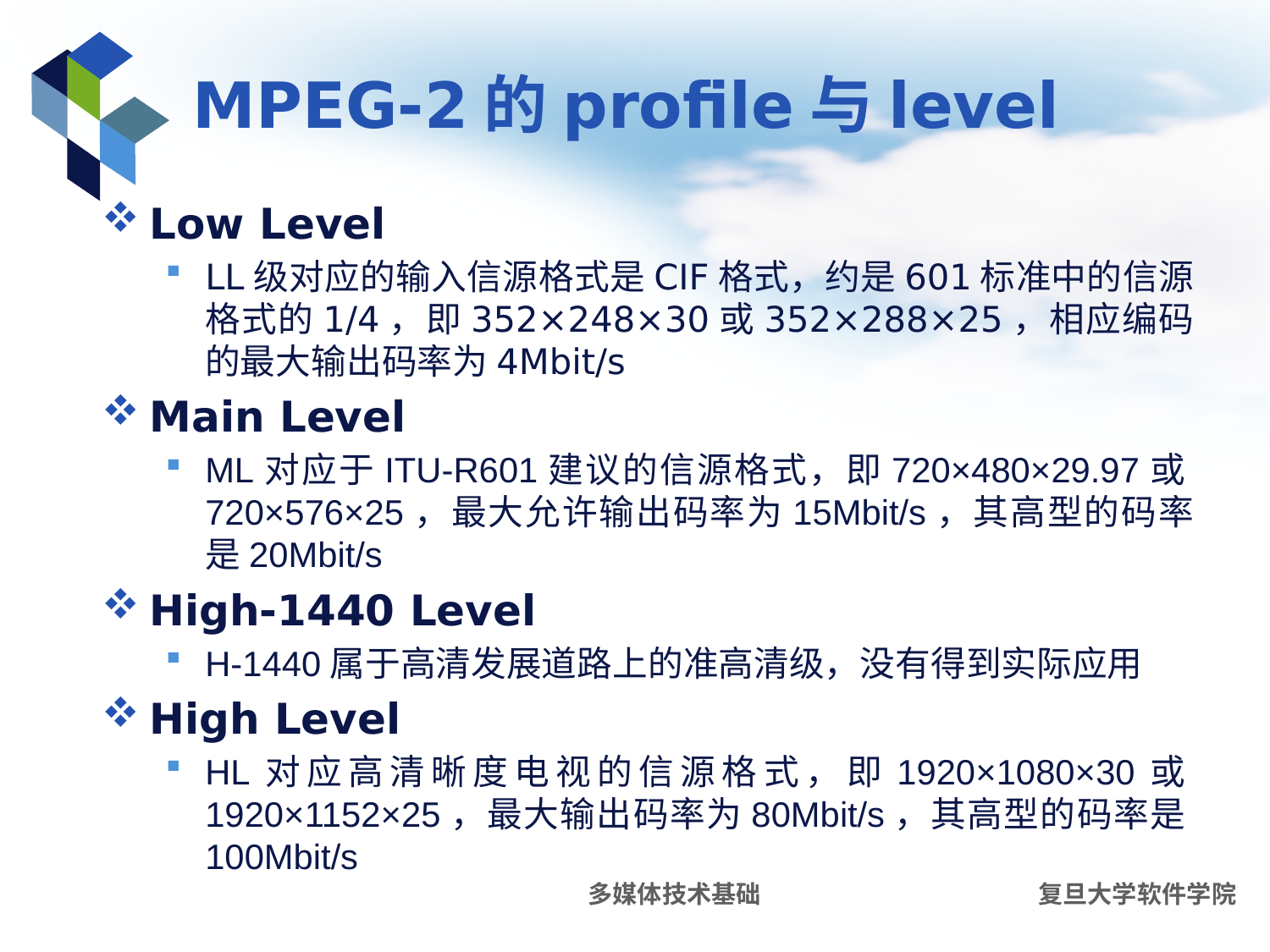

# MPEG-2的profile与level
Low Level
LL级对应的输入信源格式是CIF格式，约是601标准中的信源格式的1/4，即352×248×30或352×288×25，相应编码的最大输出码率为4Mbit/s
Main Level
ML对应于ITU-R601建议的信源格式，即720×480×29.97或720×576×25，最大允许输出码率为15Mbit/s，其高型的码率是20Mbit/s
High-1440 Level
H-1440属于高清发展道路上的准高清级，没有得到实际应用
High Level
HL对应高清晰度电视的信源格式，即1920×1080×30或1920×1152×25，最大输出码率为80Mbit/s，其高型的码率是100Mbit/s
多媒体技术基础